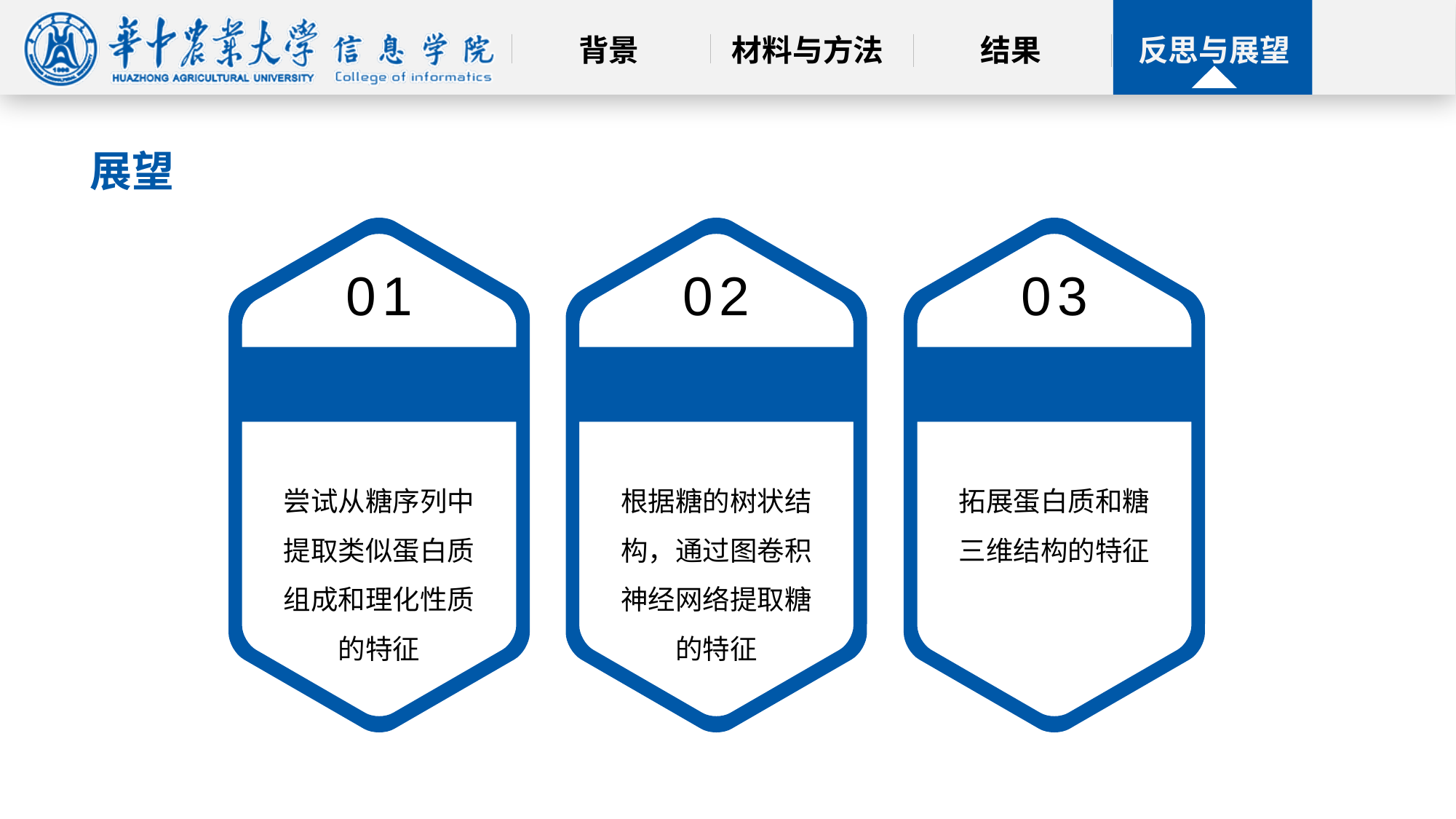

展望

01

尝试从糖序列中提取类似蛋白质组成和理化性质的特征

02

根据糖的树状结构，通过图卷积神经网络提取糖的特征

03

拓展蛋白质和糖三维结构的特征